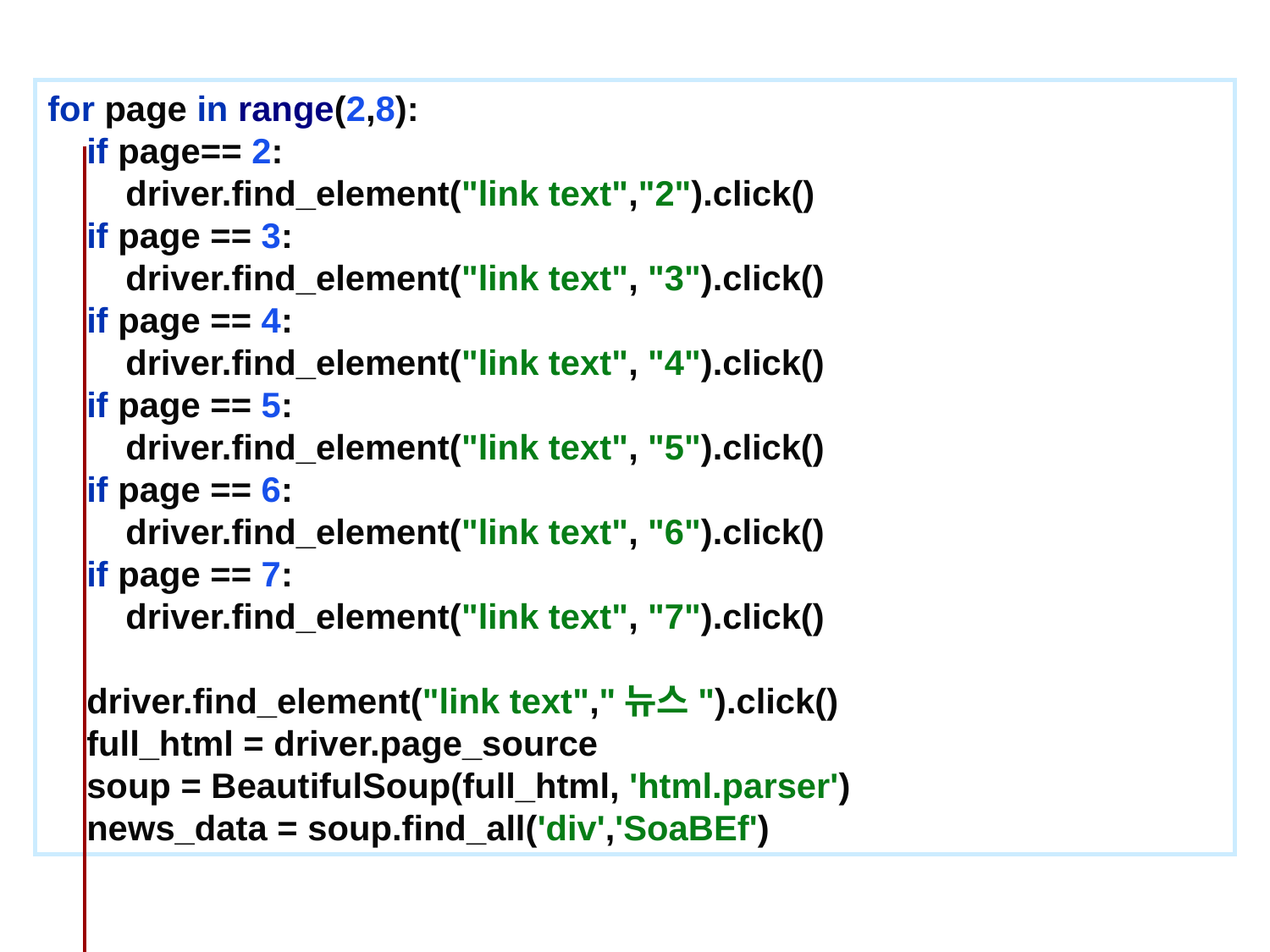

for page in range(2,8):
    if page== 2:
        driver.find_element("link text","2").click()
    if page == 3:
        driver.find_element("link text", "3").click()
    if page == 4:
        driver.find_element("link text", "4").click()
    if page == 5:
        driver.find_element("link text", "5").click()
    if page == 6:
        driver.find_element("link text", "6").click()
    if page == 7:
        driver.find_element("link text", "7").click()
    driver.find_element("link text","뉴스").click()
    full_html = driver.page_source
    soup = BeautifulSoup(full_html, 'html.parser')
    news_data = soup.find_all('div','SoaBEf')